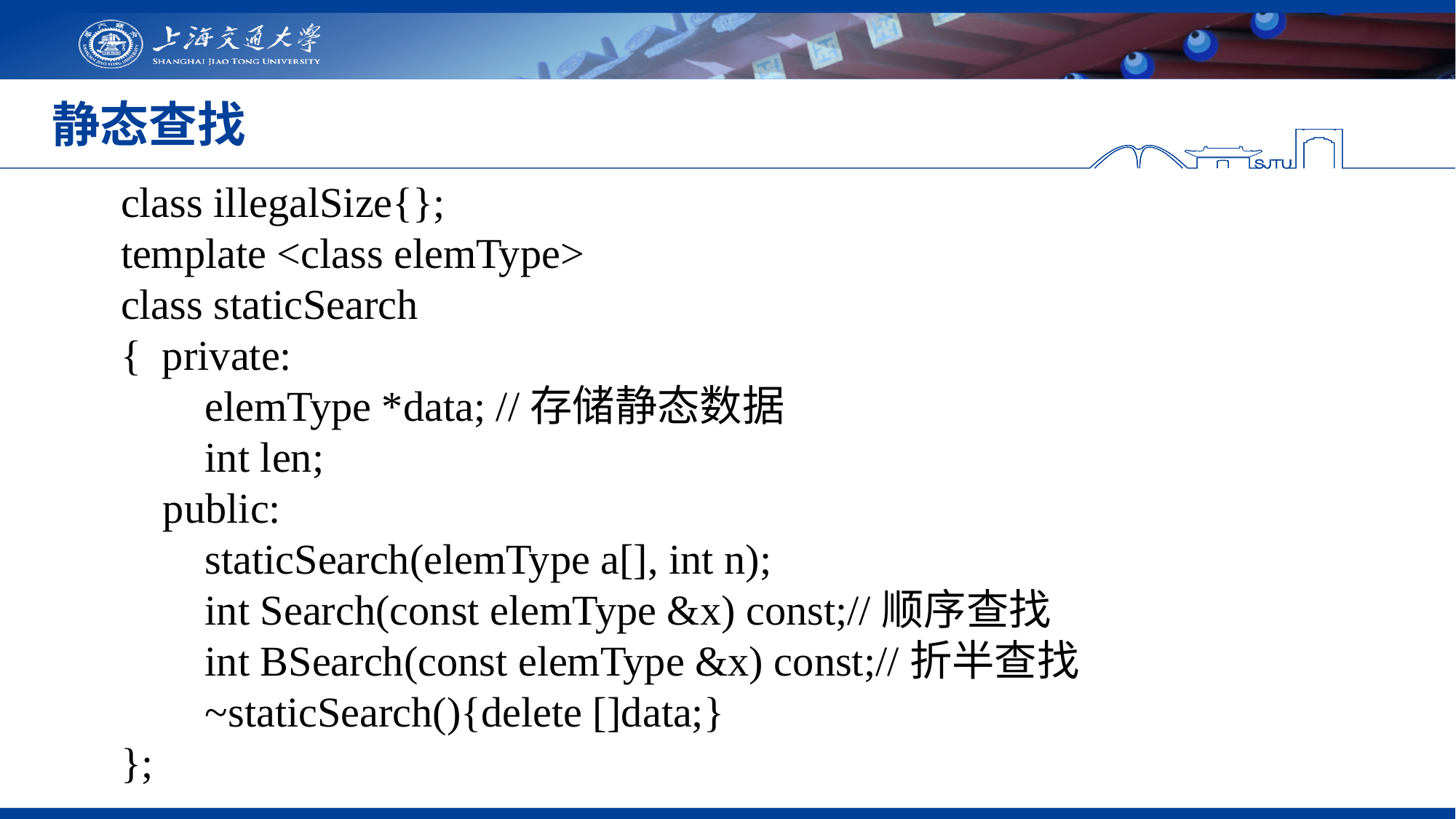

# 静态查找
class illegalSize{};
template <class elemType>
class staticSearch
{  private:
        elemType *data; //存储静态数据
        int len;
    public:
        staticSearch(elemType a[], int n);
        int Search(const elemType &x) const;//顺序查找
        int BSearch(const elemType &x) const;//折半查找
        ~staticSearch(){delete []data;}
};